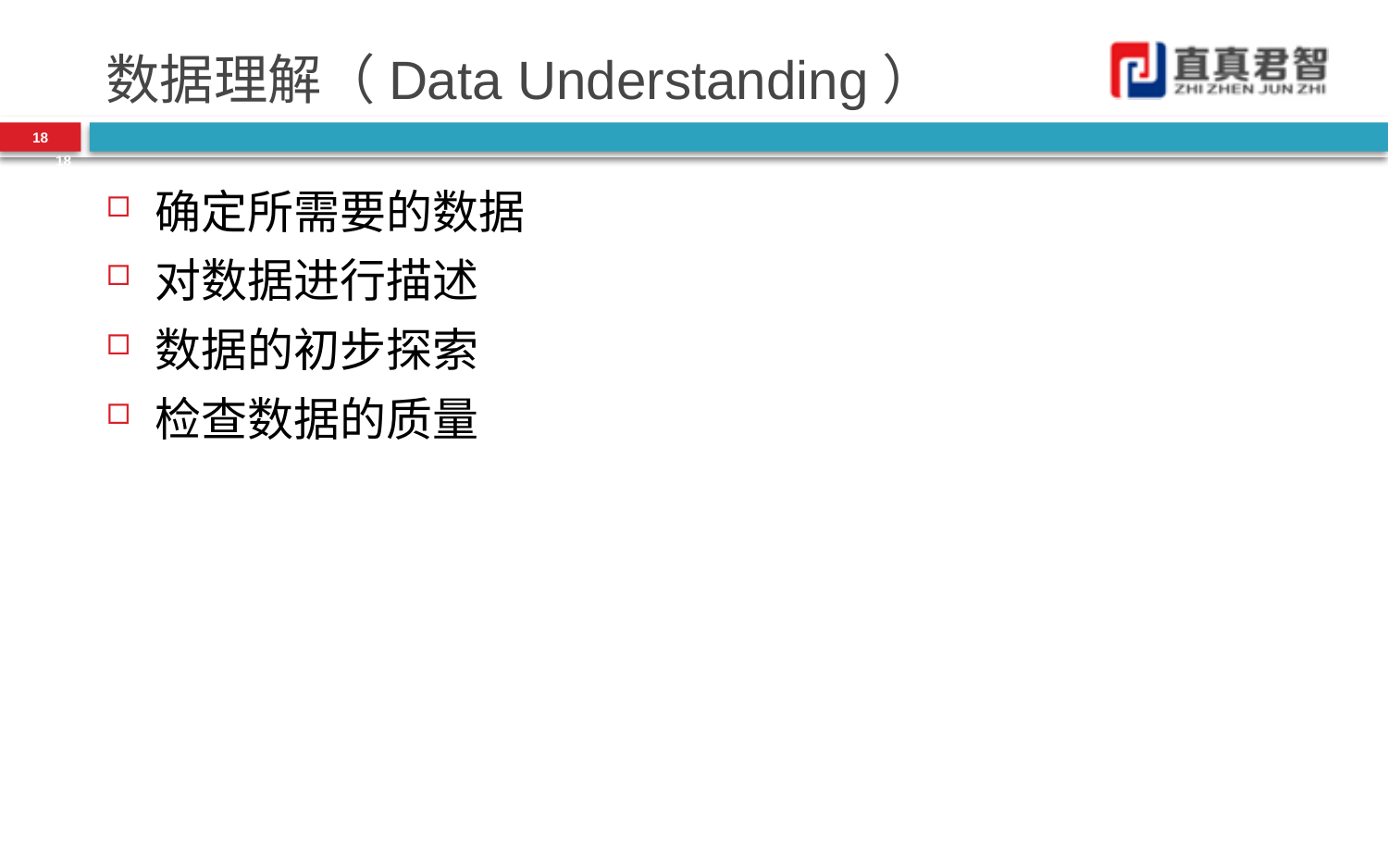

# 数据理解（Data Understanding）
18
18
确定所需要的数据
对数据进行描述
数据的初步探索
检查数据的质量